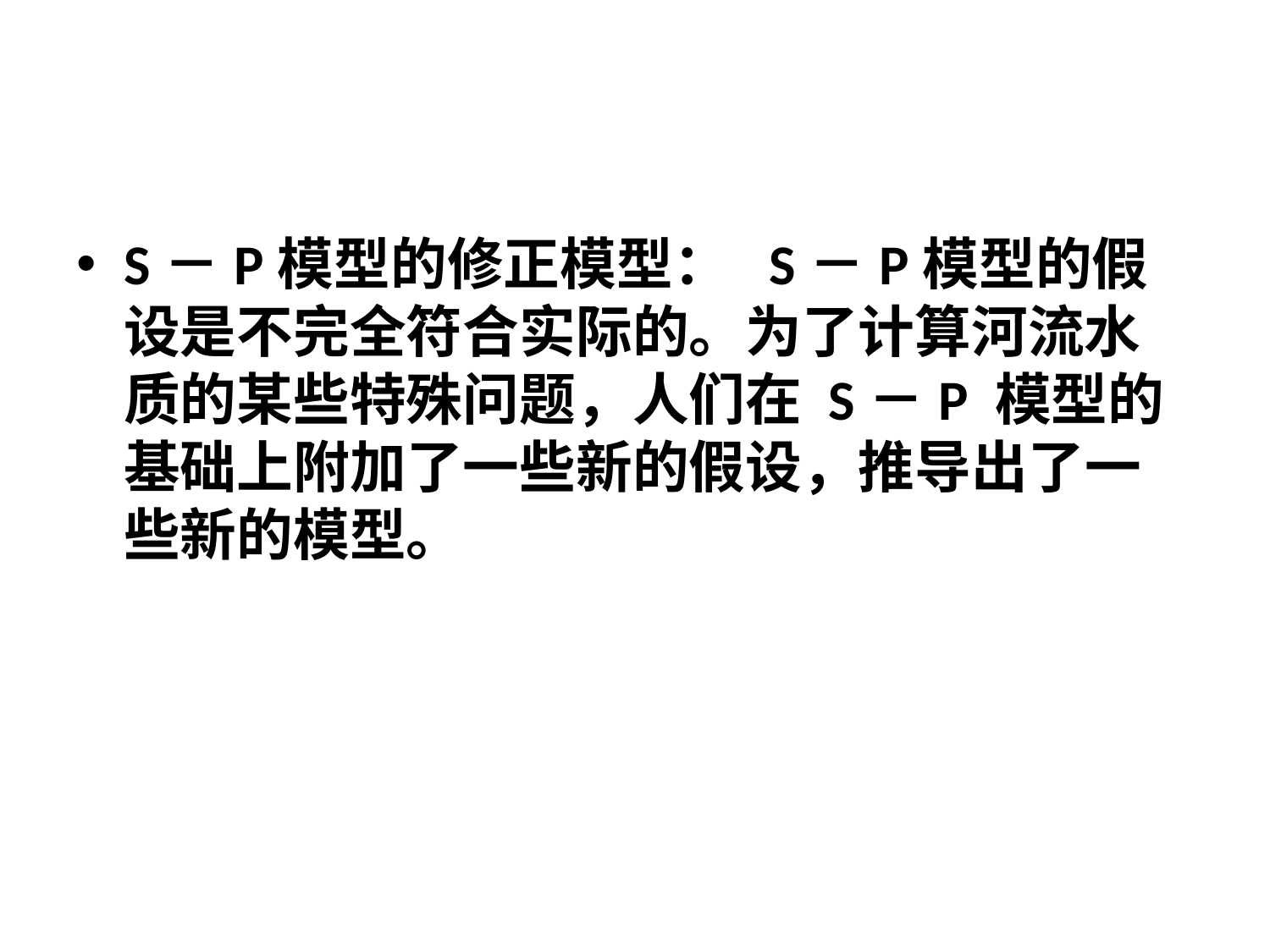

#
S－P模型的修正模型：  S－P模型的假设是不完全符合实际的。为了计算河流水质的某些特殊问题，人们在 S－P 模型的基础上附加了一些新的假设，推导出了一些新的模型。